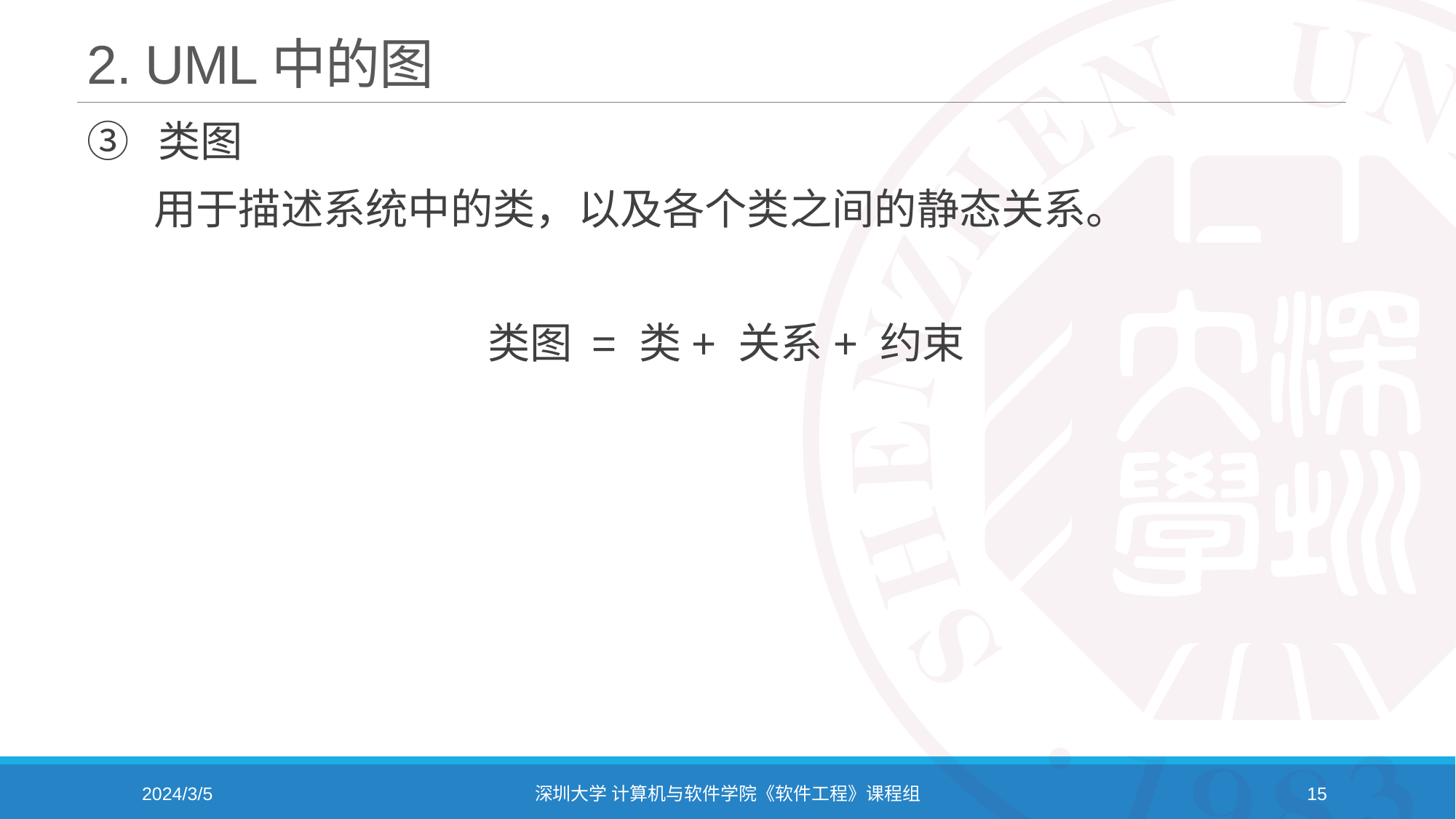

# 2. UML中的图
③  类图
      用于描述系统中的类，以及各个类之间的静态关系。

类图 = 类+ 关系+ 约束

2024/3/5
深圳大学 计算机与软件学院《软件工程》课程组
15